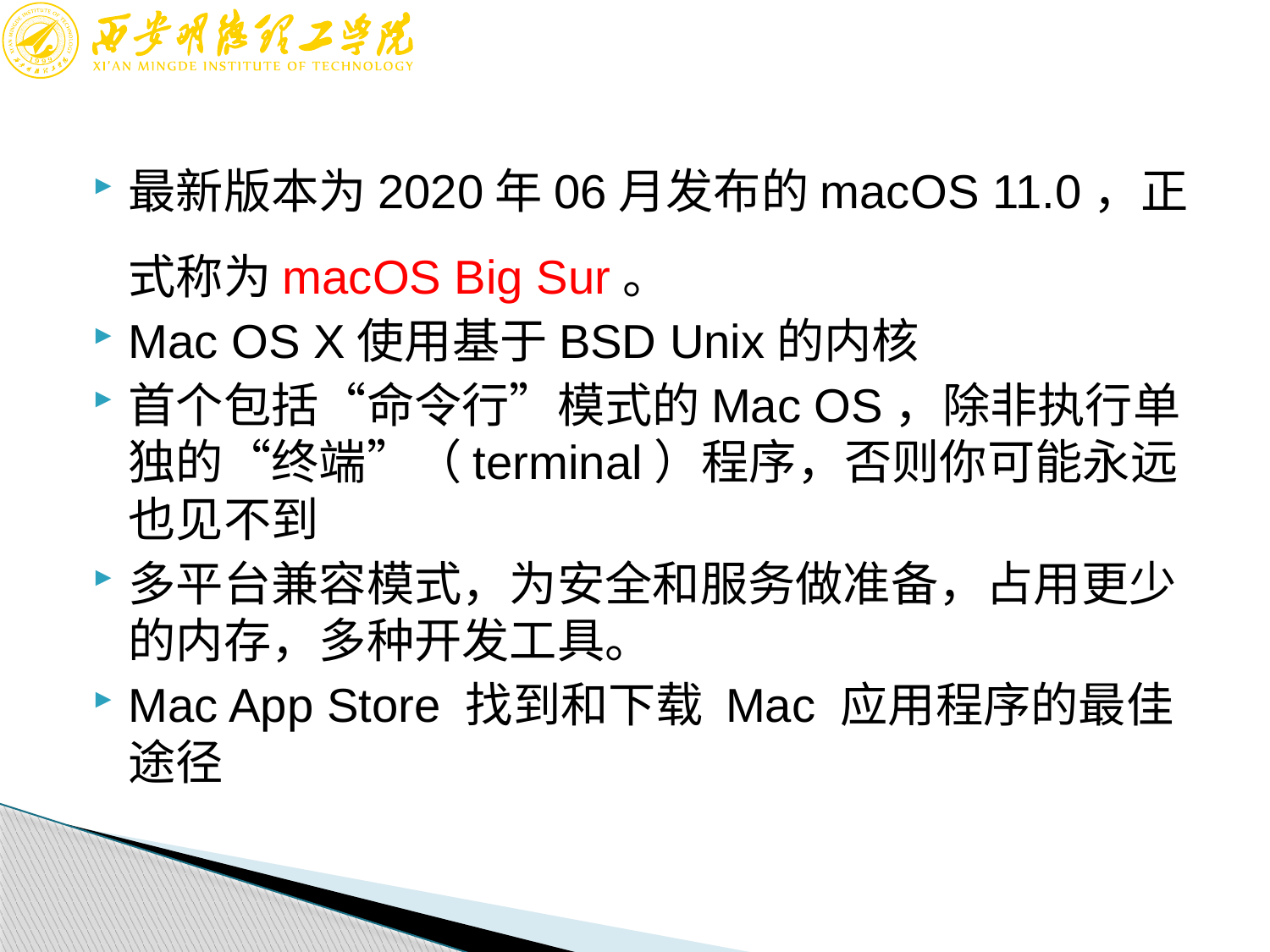

最新版本为2020年06月发布的macOS 11.0，正式称为macOS Big Sur。
Mac OS X使用基于BSD Unix的内核
首个包括“命令行”模式的Mac OS，除非执行单独的“终端”（terminal）程序，否则你可能永远也见不到
多平台兼容模式，为安全和服务做准备，占用更少的内存，多种开发工具。
Mac App Store 找到和下载 Mac 应用程序的最佳途径